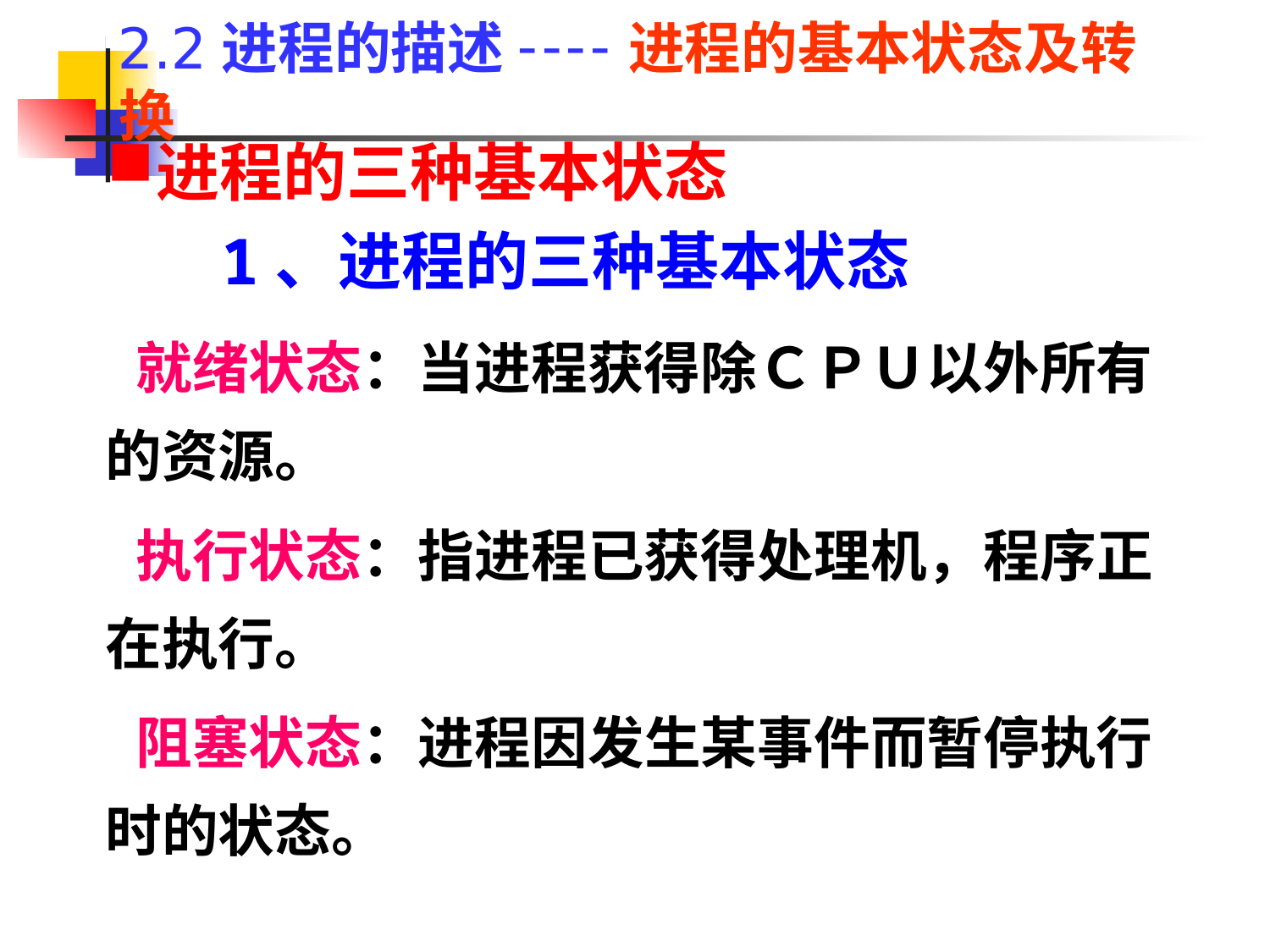

# 2.2进程的描述----进程的基本状态及转换
进程的三种基本状态
   1、进程的三种基本状态

     就绪状态：当进程获得除ＣＰＵ以外所有的资源。
     执行状态：指进程已获得处理机，程序正在执行。
     阻塞状态：进程因发生某事件而暂停执行时的状态。